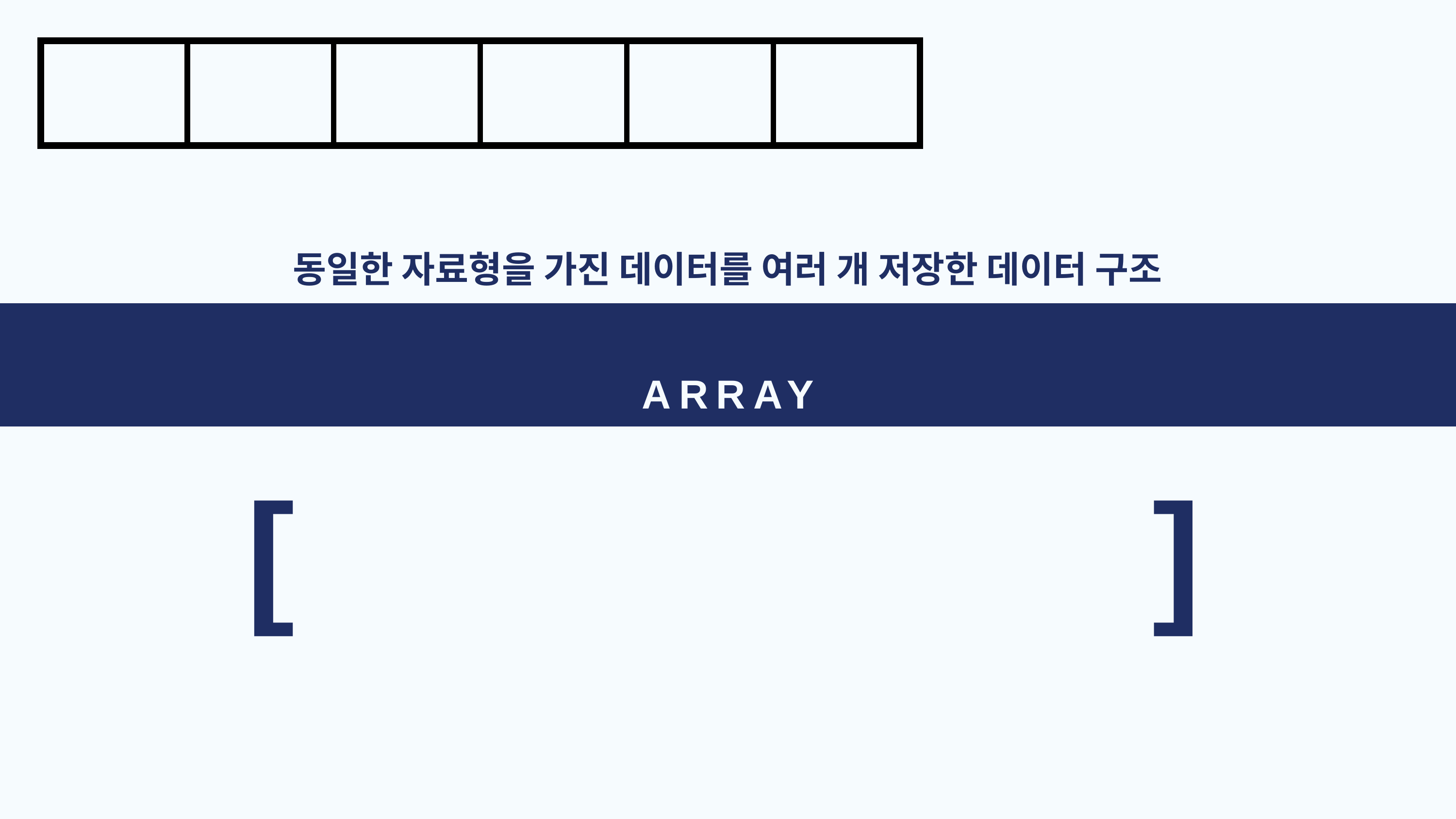

|  |  |  |  |  |  |
| --- | --- | --- | --- | --- | --- |
동일한 자료형을 가진 데이터를 여러 개 저장한 데이터 구조

ARRAY
[
]